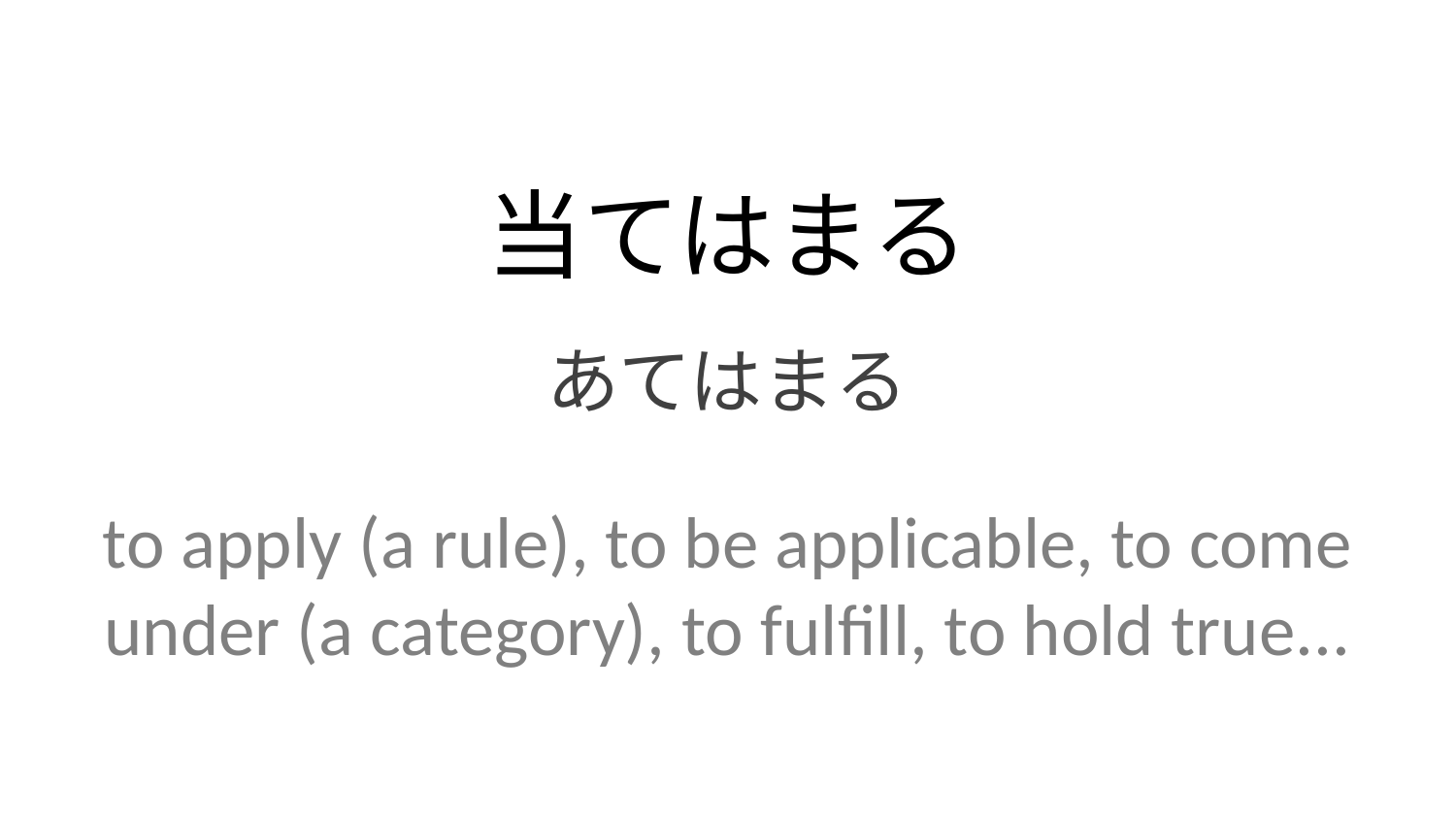

当てはまる

あてはまる
to apply (a rule), to be applicable, to come under (a category), to fulfill, to hold true...